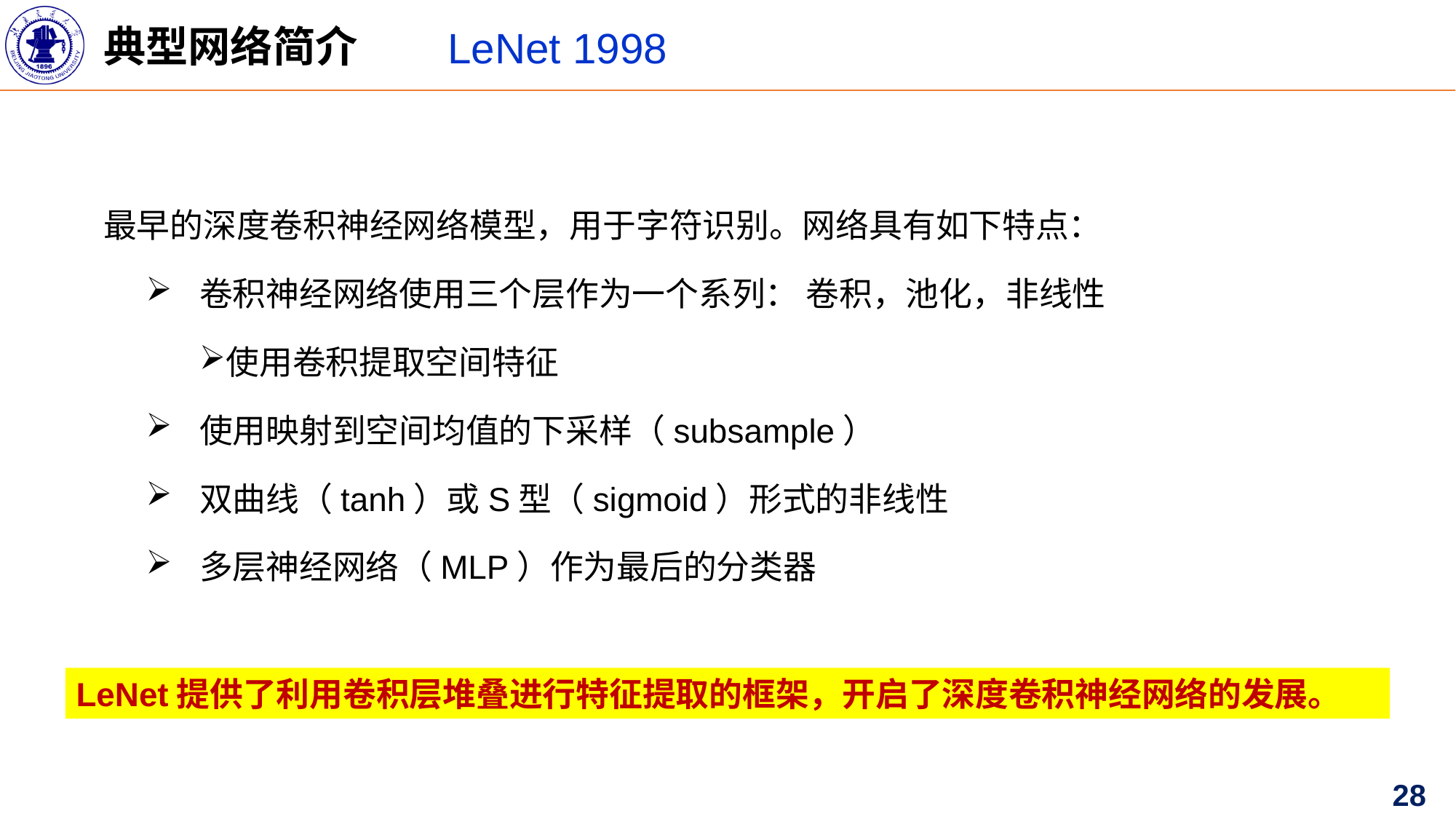

典型网络简介
LeNet 1998
最早的深度卷积神经网络模型，用于字符识别。网络具有如下特点：
卷积神经网络使用三个层作为一个系列： 卷积，池化，非线性
使用卷积提取空间特征
使用映射到空间均值的下采样（subsample）
双曲线（tanh）或S型（sigmoid）形式的非线性
多层神经网络（MLP）作为最后的分类器
LeNet提供了利用卷积层堆叠进行特征提取的框架，开启了深度卷积神经网络的发展。